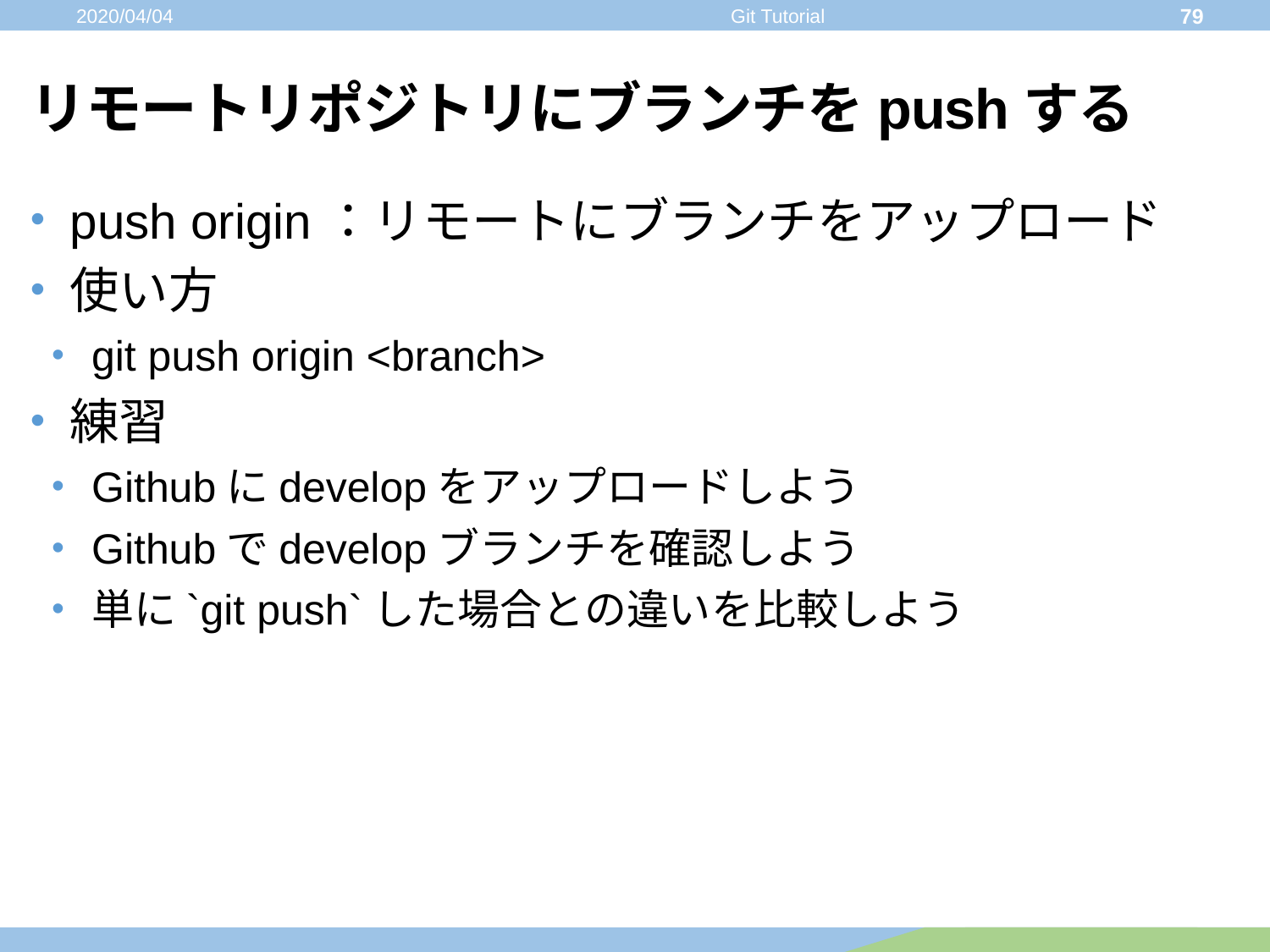

2020/04/04
79
Git Tutorial
# リモートリポジトリにブランチをpushする
push origin：リモートにブランチをアップロード
使い方
git push origin <branch>
練習
Githubにdevelopをアップロードしよう
Githubでdevelopブランチを確認しよう
単に`git push`した場合との違いを比較しよう